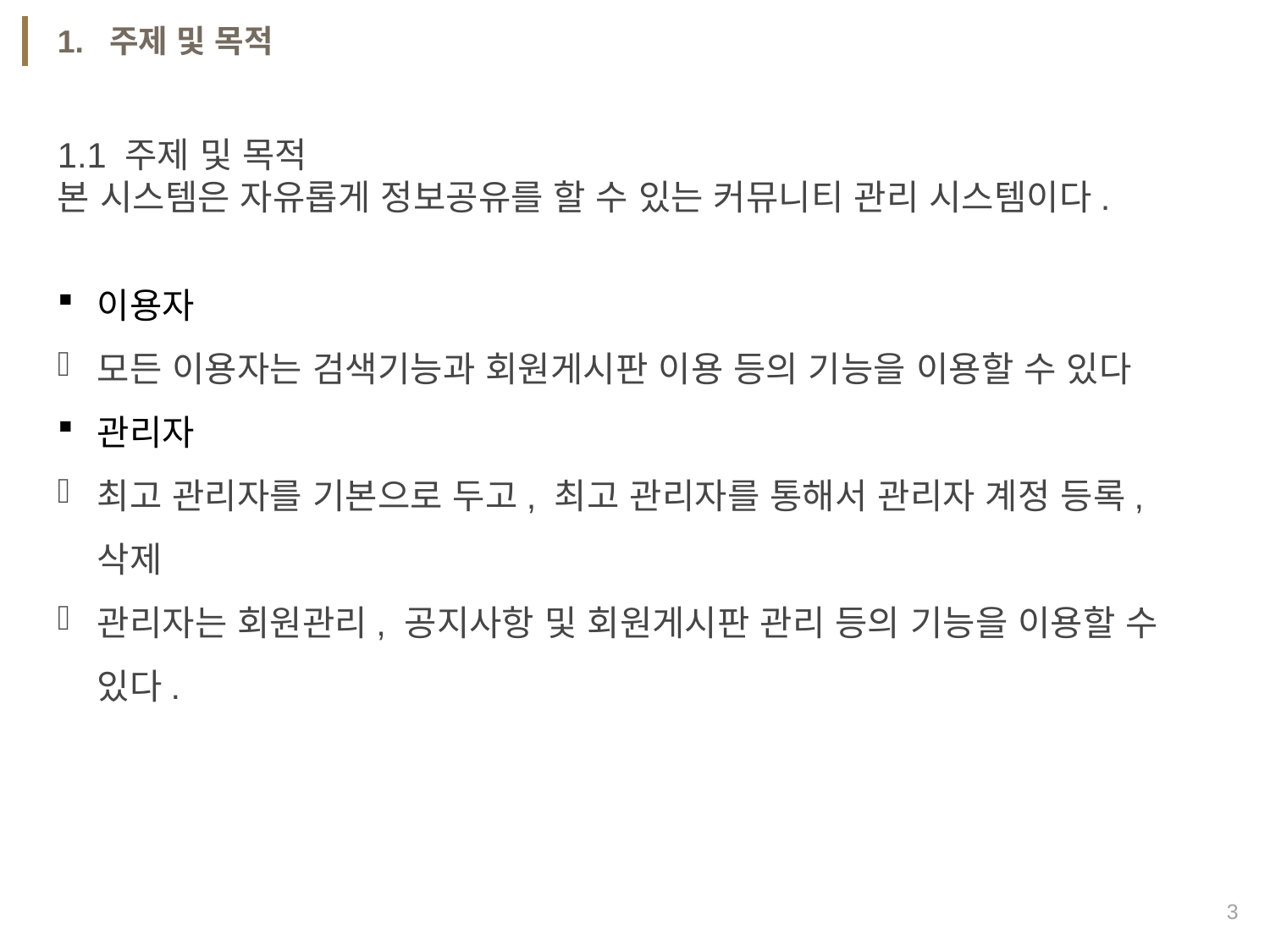

1.  주제 및 목적
1.1 주제 및 목적
본 시스템은 자유롭게 정보공유를 할 수 있는 커뮤니티 관리 시스템이다.

이용자
모든 이용자는 검색기능과 회원게시판 이용 등의 기능을 이용할 수 있다
관리자
최고 관리자를 기본으로 두고, 최고 관리자를 통해서 관리자 계정 등록, 삭제
관리자는 회원관리, 공지사항 및 회원게시판 관리 등의 기능을 이용할 수 있다.

3